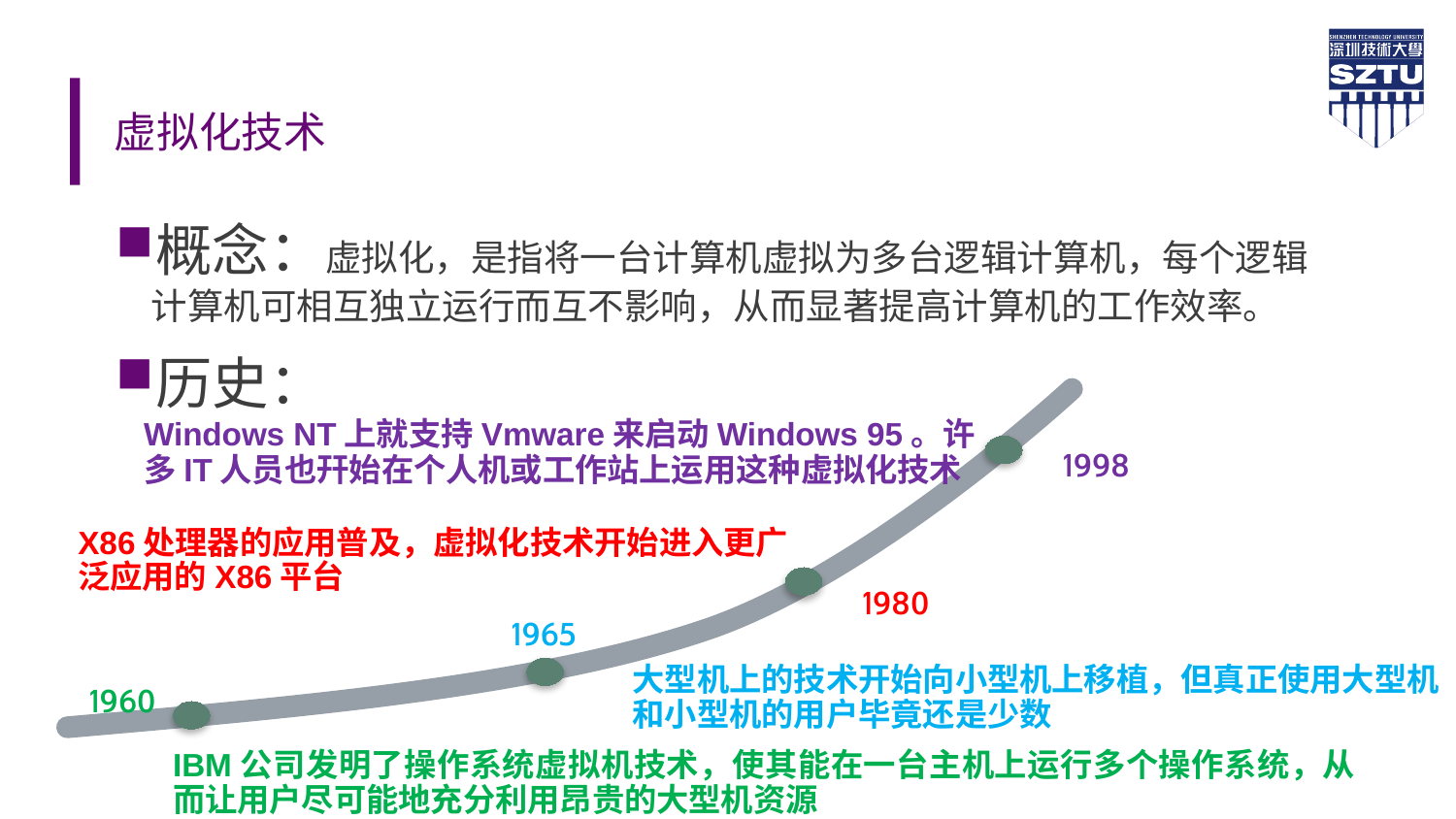

# 虚拟化技术
概念：虚拟化，是指将一台计算机虚拟为多台逻辑计算机，每个逻辑计算机可相互独立运行而互不影响，从而显著提高计算机的工作效率。
历史：

Windows NT上就支持Vmware来启动Windows 95。许多IT人员也幵始在个人机或工作站上运用这种虚拟化技术

1998
X86处理器的应用普及，虚拟化技术开始进入更广泛应用的X86平台

1980
1965
大型机上的技术开始向小型机上移植，但真正使用大型机和小型机的用户毕竟还是少数

1960

IBM公司发明了操作系统虚拟机技术，使其能在一台主机上运行多个操作系统，从而让用户尽可能地充分利用昂贵的大型机资源